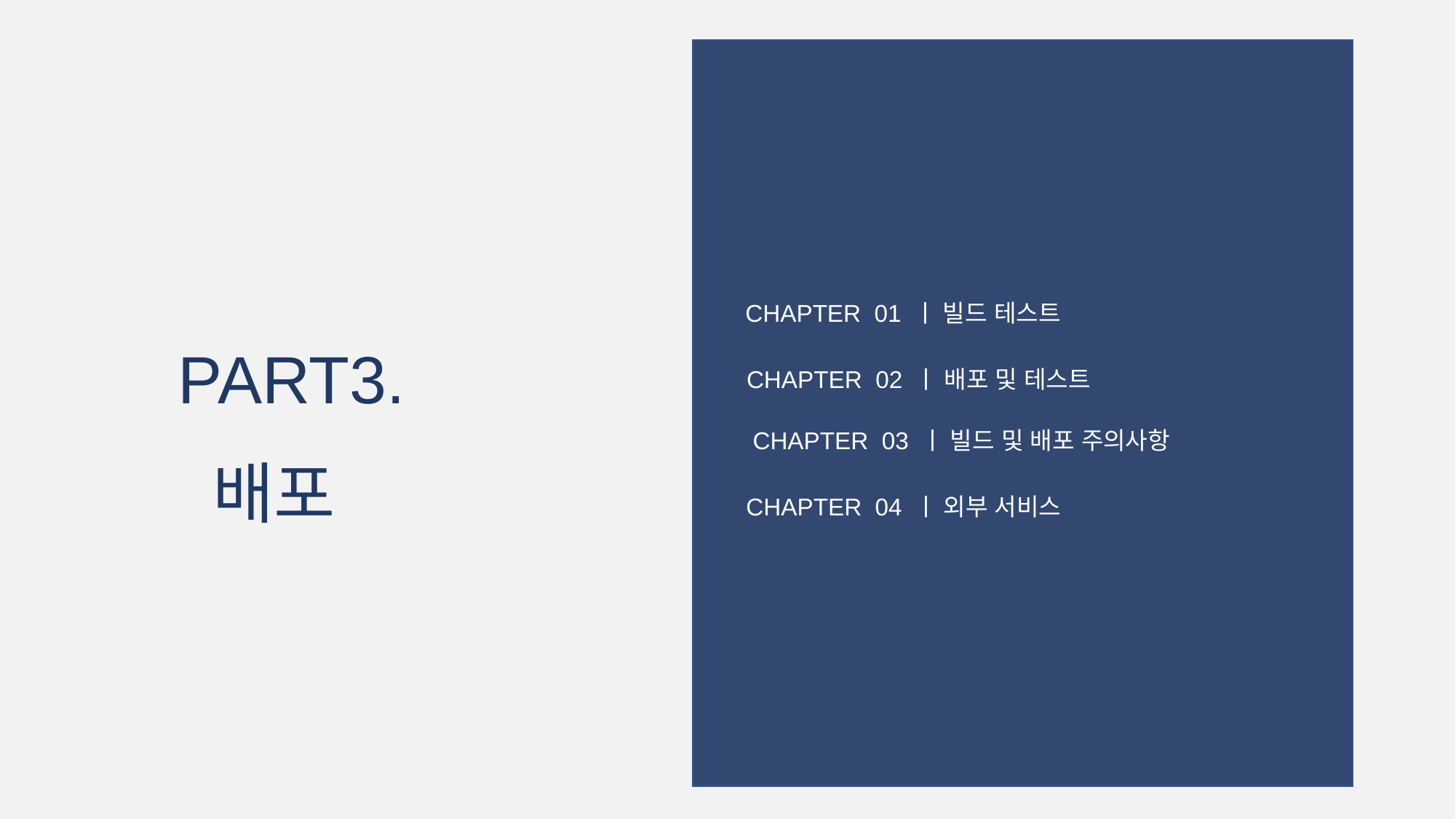

CHAPTER  01 ㅣ 빌드 테스트
PART3.
 배포
CHAPTER  02 ㅣ 배포 및 테스트
CHAPTER  03 ㅣ 빌드 및 배포 주의사항
CHAPTER  04 ㅣ 외부 서비스